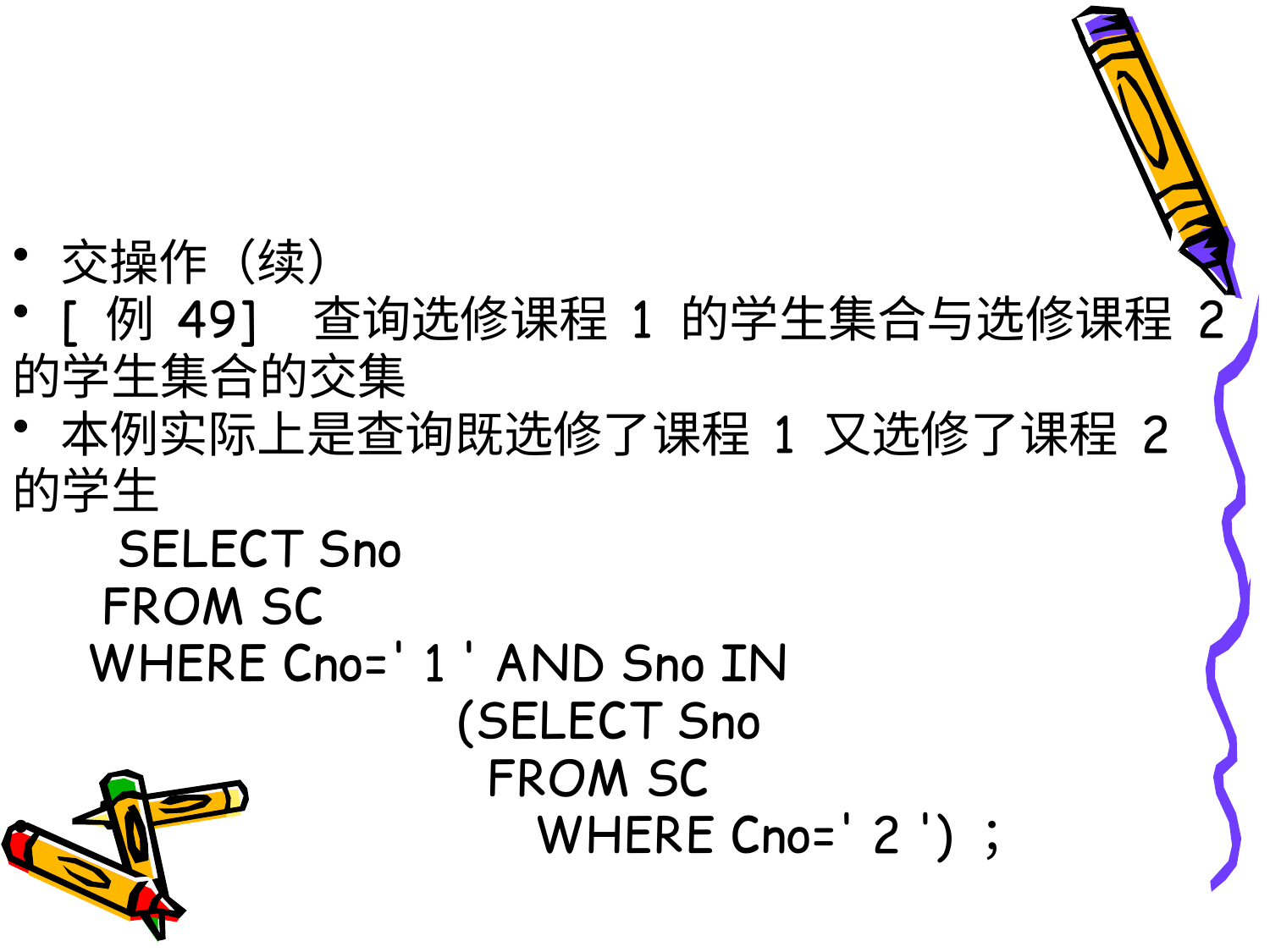

#
交操作（续）
[ 例 49]   查询选修课程 1 的学生集合与选修课程 2
的学生集合的交集
本例实际上是查询既选修了课程 1 又选修了课程 2
的学生
       SELECT Sno
      FROM SC
     WHERE Cno=' 1 ' AND Sno IN
                              (SELECT Sno
                                FROM SC
                                WHERE Cno=' 2 ') ；